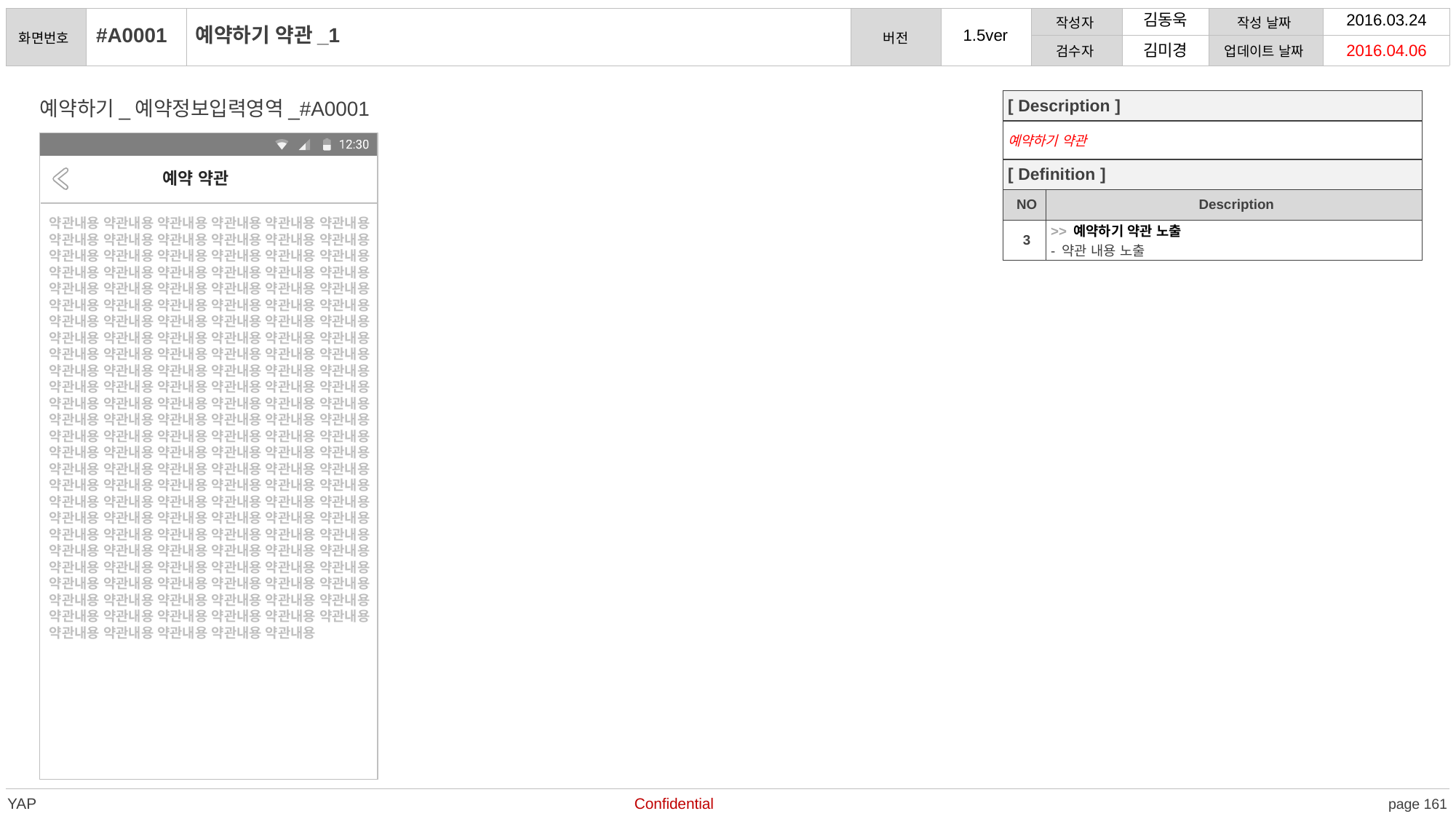

김동욱
2016.03.24
#A0001
예약하기 약관_1

2016.04.06
김미경
예약하기_예약정보입력영역_#A0001
| [ Description ] |  |
| --- | --- |
| 예약하기 약관 |  |
| [ Definition ] |  |
| NO | Description |
| 3 | >> 예약하기 약관 노출 - 약관 내용 노출 |

Status bar
예약 약관

약관내용 약관내용 약관내용 약관내용 약관내용 약관내용 약관내용 약관내용 약관내용 약관내용 약관내용 약관내용 약관내용 약관내용 약관내용 약관내용 약관내용 약관내용 약관내용 약관내용 약관내용 약관내용 약관내용 약관내용 약관내용 약관내용 약관내용 약관내용 약관내용 약관내용 약관내용 약관내용 약관내용 약관내용 약관내용 약관내용 약관내용 약관내용 약관내용 약관내용 약관내용 약관내용 약관내용 약관내용 약관내용 약관내용 약관내용 약관내용 약관내용 약관내용 약관내용 약관내용 약관내용 약관내용 약관내용 약관내용 약관내용 약관내용 약관내용 약관내용 약관내용 약관내용 약관내용 약관내용 약관내용 약관내용 약관내용 약관내용 약관내용 약관내용 약관내용 약관내용 약관내용 약관내용 약관내용 약관내용 약관내용 약관내용 약관내용 약관내용 약관내용 약관내용 약관내용 약관내용 약관내용 약관내용 약관내용 약관내용 약관내용 약관내용 약관내용 약관내용 약관내용 약관내용 약관내용 약관내용 약관내용 약관내용 약관내용 약관내용 약관내용 약관내용 약관내용 약관내용 약관내용 약관내용 약관내용 약관내용 약관내용 약관내용 약관내용 약관내용 약관내용 약관내용 약관내용 약관내용 약관내용 약관내용 약관내용 약관내용 약관내용 약관내용 약관내용 약관내용 약관내용 약관내용 약관내용 약관내용 약관내용 약관내용 약관내용 약관내용 약관내용 약관내용 약관내용 약관내용 약관내용 약관내용 약관내용 약관내용 약관내용 약관내용 약관내용 약관내용 약관내용 약관내용 약관내용 약관내용 약관내용 약관내용 약관내용 약관내용 약관내용 약관내용 약관내용